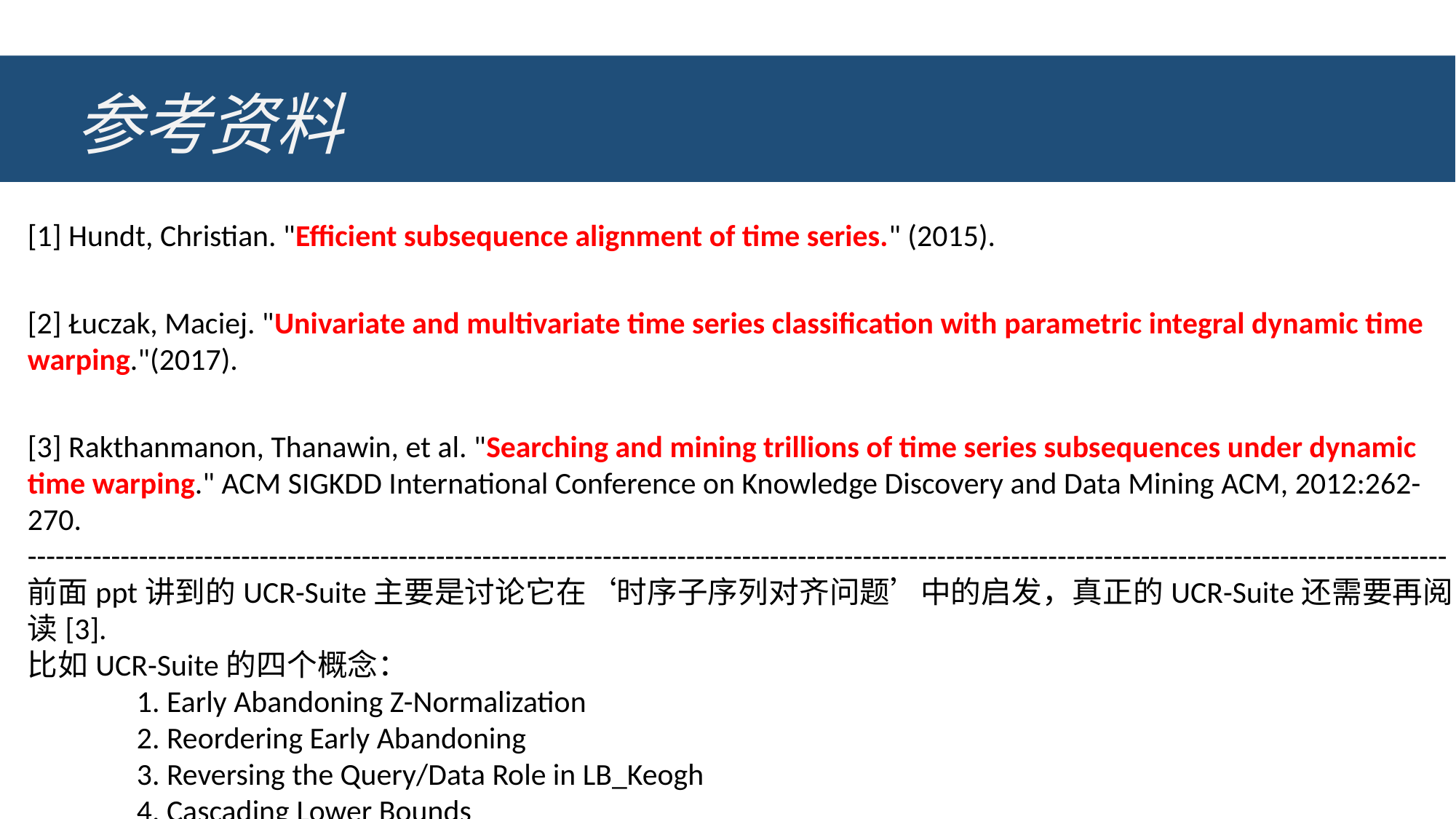

# 参考资料

[1] Hundt, Christian. "Efficient subsequence alignment of time series." (2015).

[2] Łuczak, Maciej. "Univariate and multivariate time series classification with parametric integral dynamic time warping."(2017).

[3] Rakthanmanon, Thanawin, et al. "Searching and mining trillions of time series subsequences under dynamic time warping." ACM SIGKDD International Conference on Knowledge Discovery and Data Mining ACM, 2012:262-270.
---------------------------------------------------------------------------------------------------------------------------------------------------------
前面ppt讲到的UCR-Suite主要是讨论它在‘时序子序列对齐问题’中的启发，真正的UCR-Suite还需要再阅读[3].
比如UCR-Suite的四个概念：
	1. Early Abandoning Z-Normalization
	2. Reordering Early Abandoning
	3. Reversing the Query/Data Role in LB_Keogh
	4. Cascading Lower Bounds